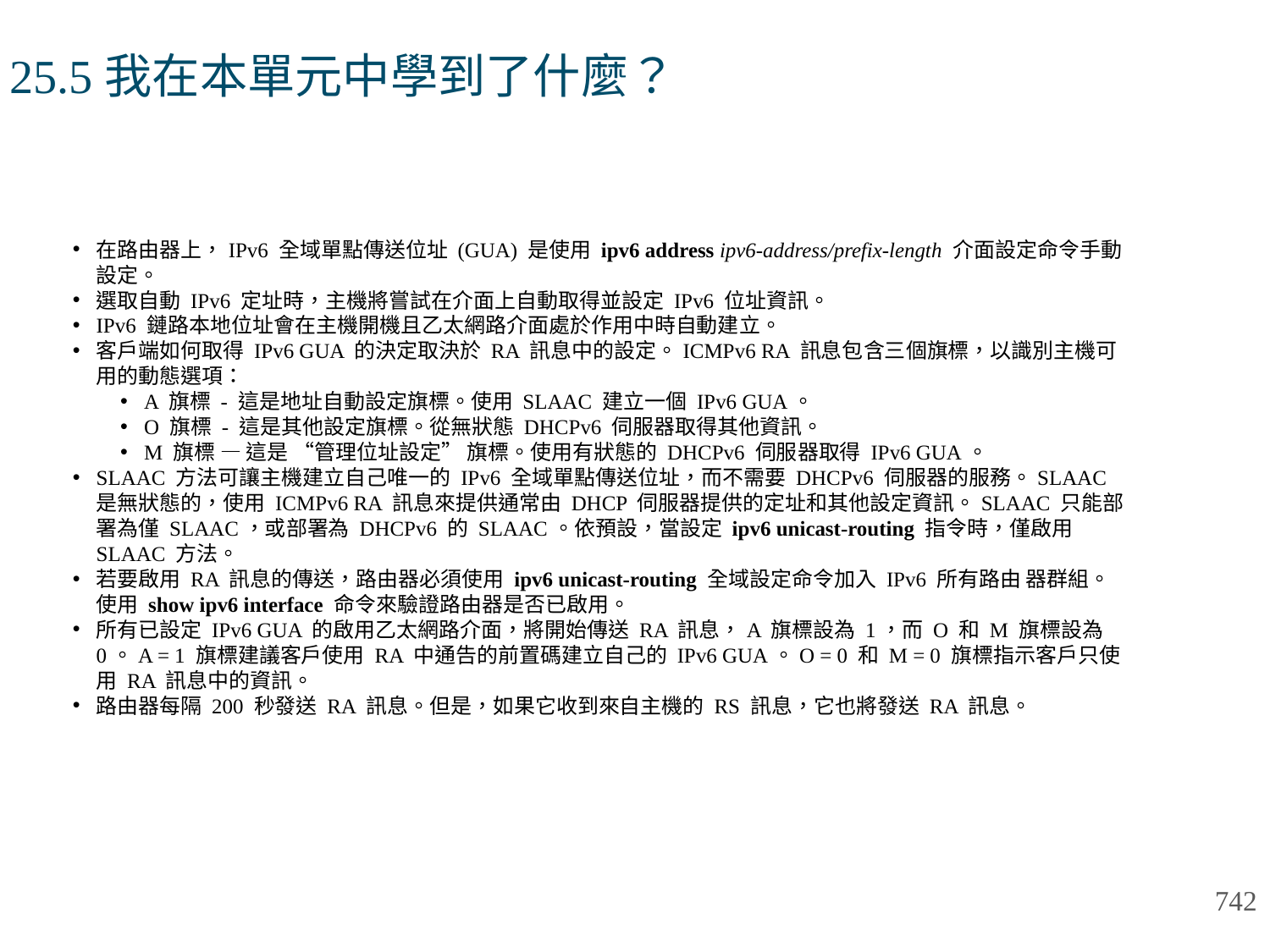

# 25.5我在本單元中學到了什麼？
在路由器上，IPv6 全域單點傳送位址 (GUA) 是使用 ipv6 address ipv6-address/prefix-length 介面設定命令手動設定。
選取自動 IPv6 定址時，主機將嘗試在介面上自動取得並設定 IPv6 位址資訊。
IPv6 鏈路本地位址會在主機開機且乙太網路介面處於作用中時自動建立。
客戶端如何取得 IPv6 GUA 的決定取決於 RA 訊息中的設定。ICMPv6 RA 訊息包含三個旗標，以識別主機可用的動態選項：
A 旗標 - 這是地址自動設定旗標。使用 SLAAC 建立一個 IPv6 GUA。
O 旗標 - 這是其他設定旗標。從無狀態 DHCPv6 伺服器取得其他資訊。
M 旗標 — 這是 “管理位址設定” 旗標。使用有狀態的 DHCPv6 伺服器取得 IPv6 GUA。
SLAAC 方法可讓主機建立自己唯一的 IPv6 全域單點傳送位址，而不需要 DHCPv6 伺服器的服務。SLAAC 是無狀態的，使用 ICMPv6 RA 訊息來提供通常由 DHCP 伺服器提供的定址和其他設定資訊。SLAAC 只能部署為僅 SLAAC，或部署為 DHCPv6 的 SLAAC。依預設，當設定 ipv6 unicast-routing 指令時，僅啟用 SLAAC 方法。
若要啟用 RA 訊息的傳送，路由器必須使用 ipv6 unicast-routing 全域設定命令加入 IPv6 所有路由 器群組。使用 show ipv6 interface 命令來驗證路由器是否已啟用。
所有已設定 IPv6 GUA 的啟用乙太網路介面，將開始傳送 RA 訊息，A 旗標設為 1，而 O 和 M 旗標設為 0。A = 1 旗標建議客戶使用 RA 中通告的前置碼建立自己的 IPv6 GUA。O = 0 和 M = 0 旗標指示客戶只使用 RA 訊息中的資訊。
路由器每隔 200 秒發送 RA 訊息。但是，如果它收到來自主機的 RS 訊息，它也將發送 RA 訊息。

742